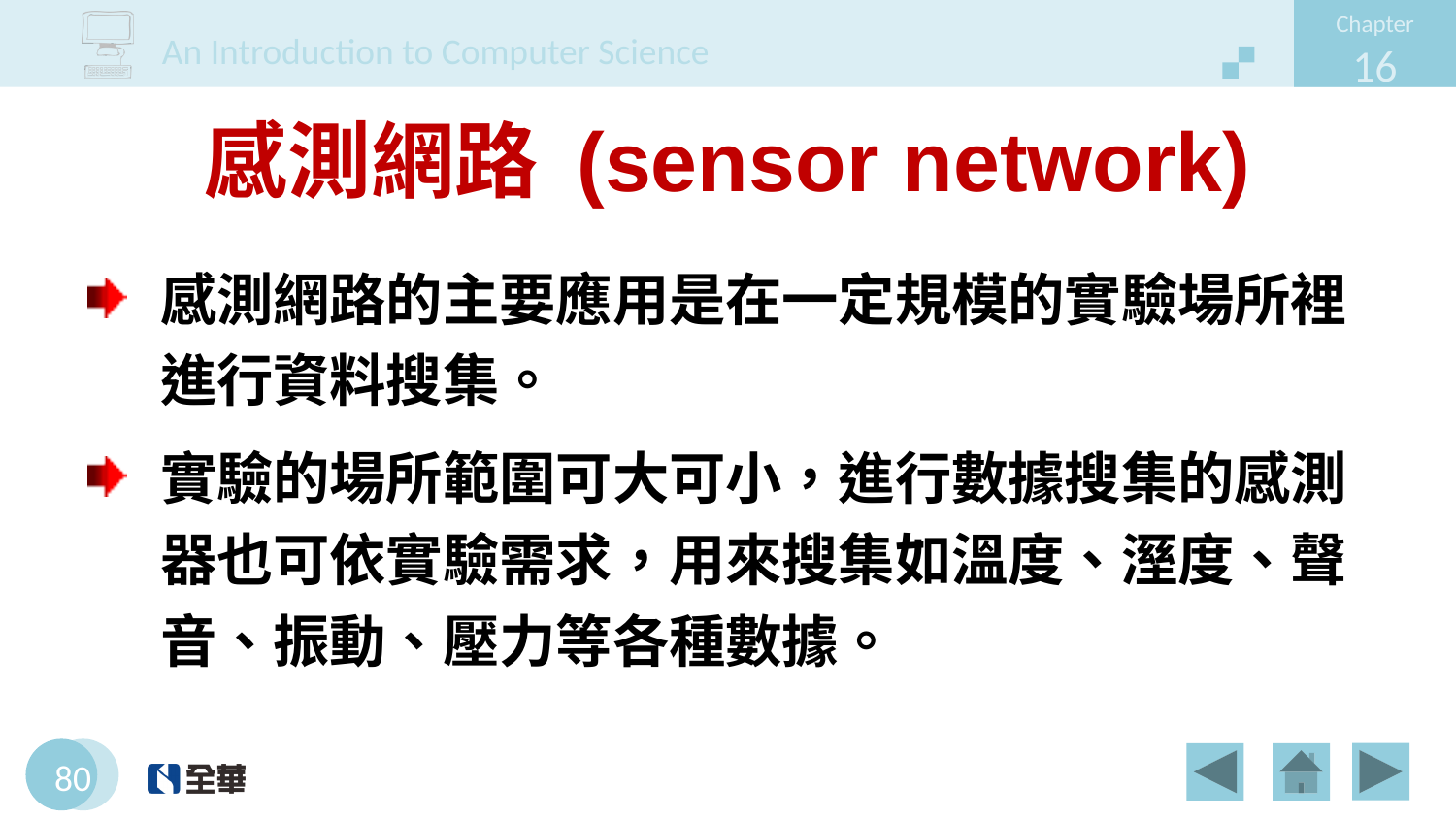

# 感測網路 (sensor network)
感測網路的主要應用是在一定規模的實驗場所裡進行資料搜集。
實驗的場所範圍可大可小，進行數據搜集的感測器也可依實驗需求，用來搜集如溫度、溼度、聲音、振動、壓力等各種數據。